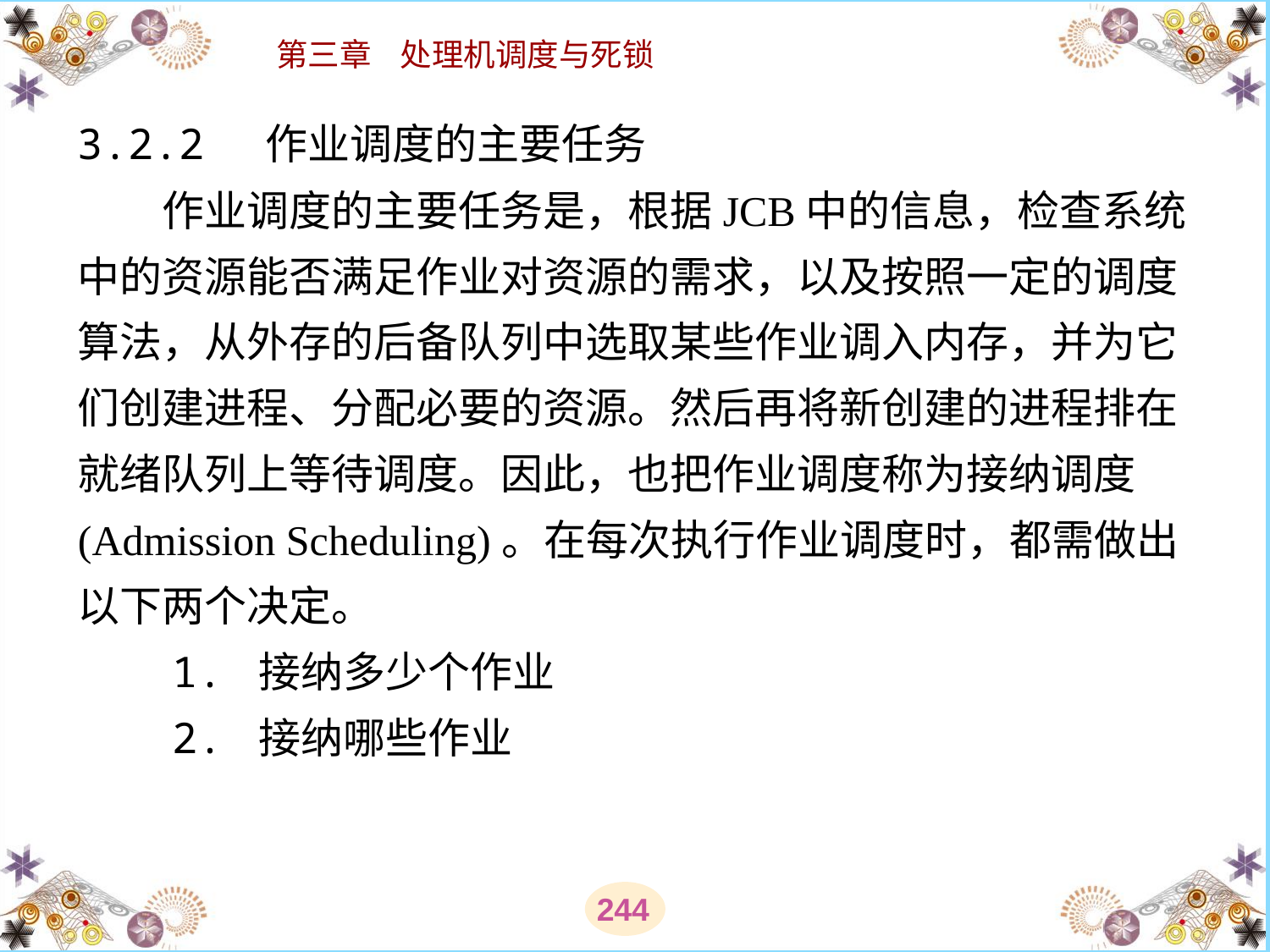

# 3.2.2  作业调度的主要任务 　　作业调度的主要任务是，根据JCB中的信息，检查系统中的资源能否满足作业对资源的需求，以及按照一定的调度算法，从外存的后备队列中选取某些作业调入内存，并为它们创建进程、分配必要的资源。然后再将新创建的进程排在就绪队列上等待调度。因此，也把作业调度称为接纳调度(Admission Scheduling)。在每次执行作业调度时，都需做出以下两个决定。 　　1. 接纳多少个作业 　　2. 接纳哪些作业